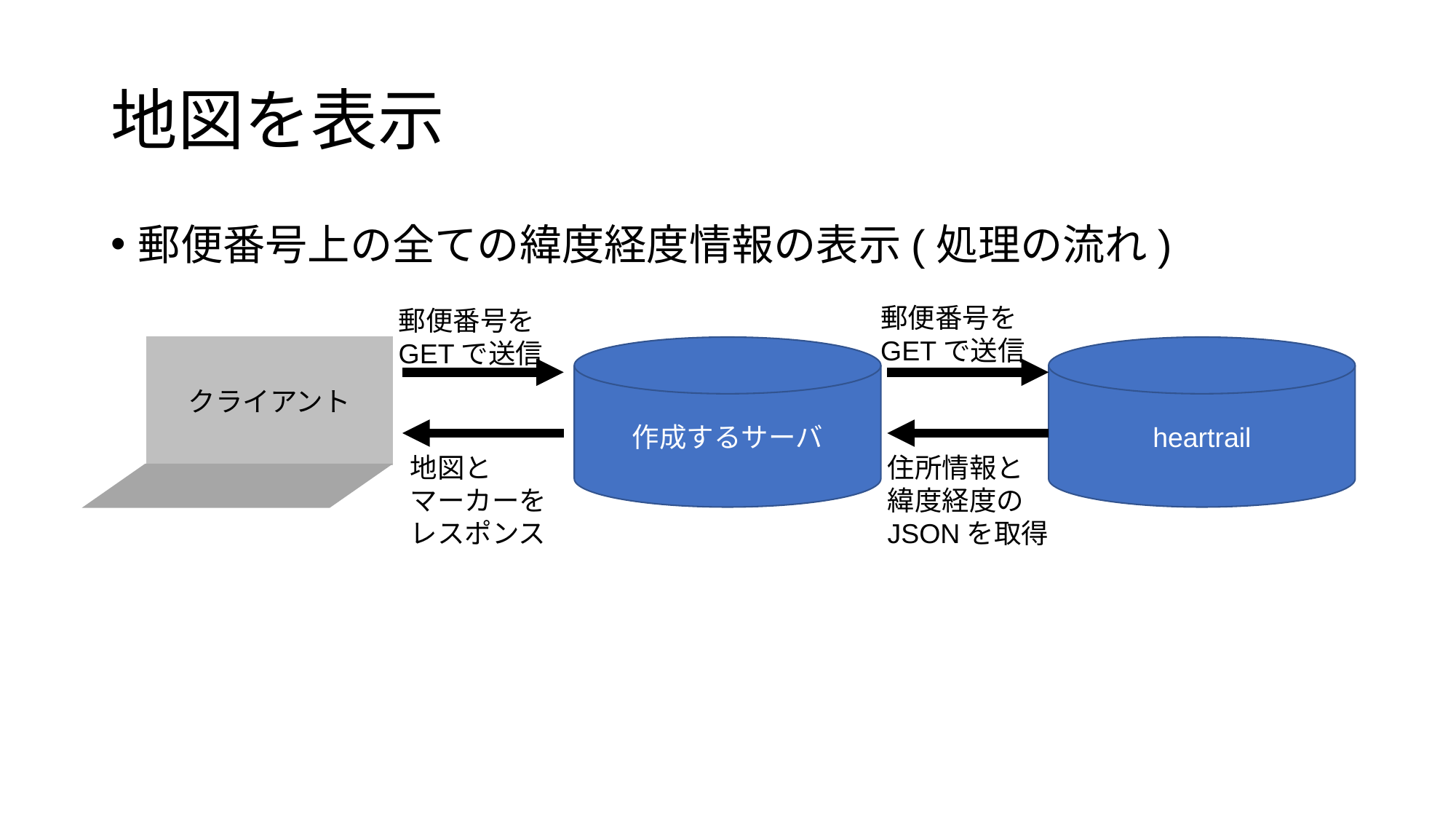

# 地図を表示
郵便番号上の全ての緯度経度情報の表示(処理の流れ)

郵便番号を
GETで送信
郵便番号を
GETで送信
クライアント
作成するサーバ
heartrail
地図と
マーカーを
レスポンス
住所情報と
緯度経度の
JSONを取得